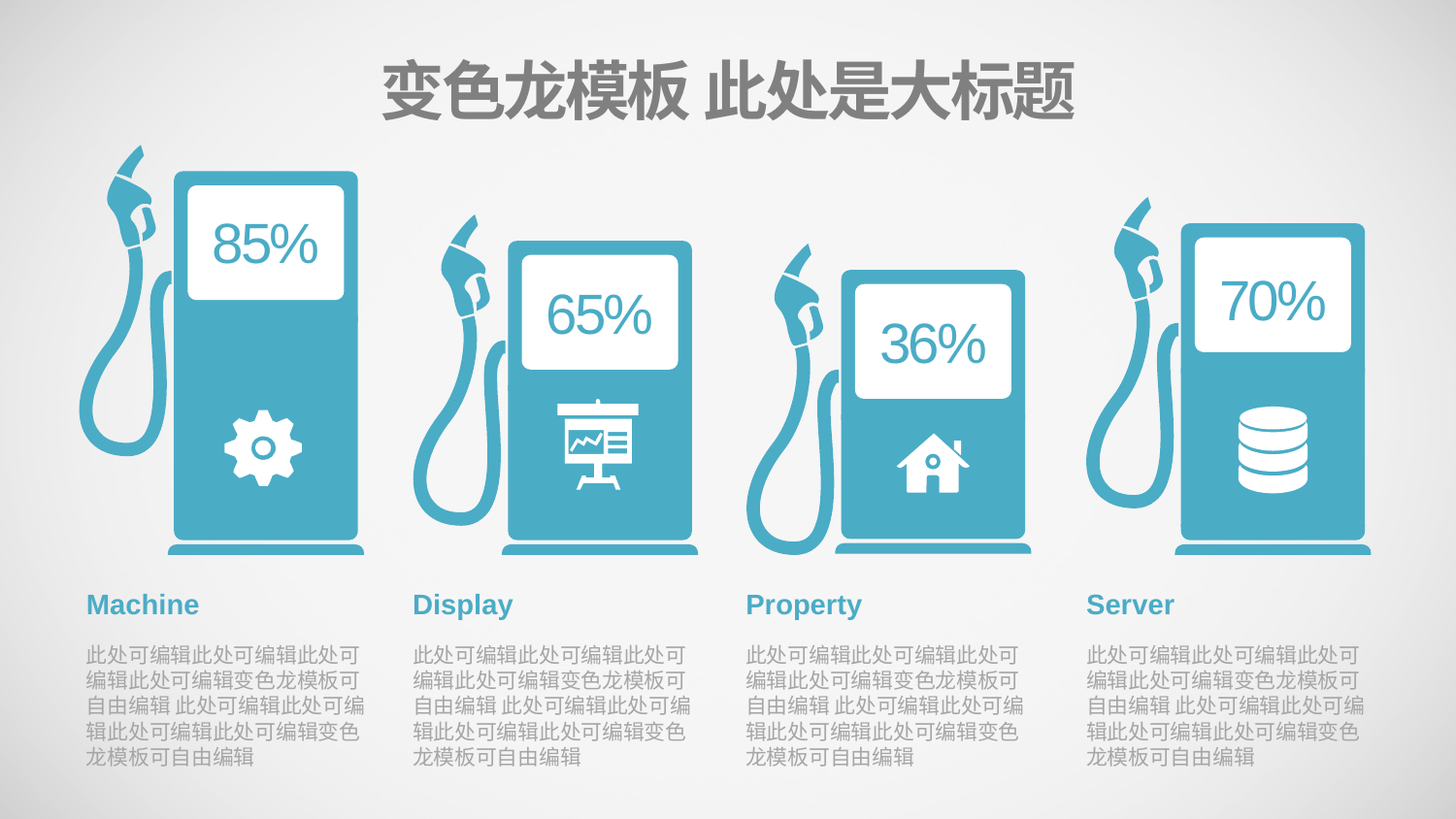

变色龙模板 此处是大标题

85%

70%
65%
36%

Machine

此处可编辑此处可编辑此处可编辑此处可编辑变色龙模板可自由编辑 此处可编辑此处可编辑此处可编辑此处可编辑变色龙模板可自由编辑
Display

此处可编辑此处可编辑此处可编辑此处可编辑变色龙模板可自由编辑 此处可编辑此处可编辑此处可编辑此处可编辑变色龙模板可自由编辑
Property

此处可编辑此处可编辑此处可编辑此处可编辑变色龙模板可自由编辑 此处可编辑此处可编辑此处可编辑此处可编辑变色龙模板可自由编辑
Server

此处可编辑此处可编辑此处可编辑此处可编辑变色龙模板可自由编辑 此处可编辑此处可编辑此处可编辑此处可编辑变色龙模板可自由编辑